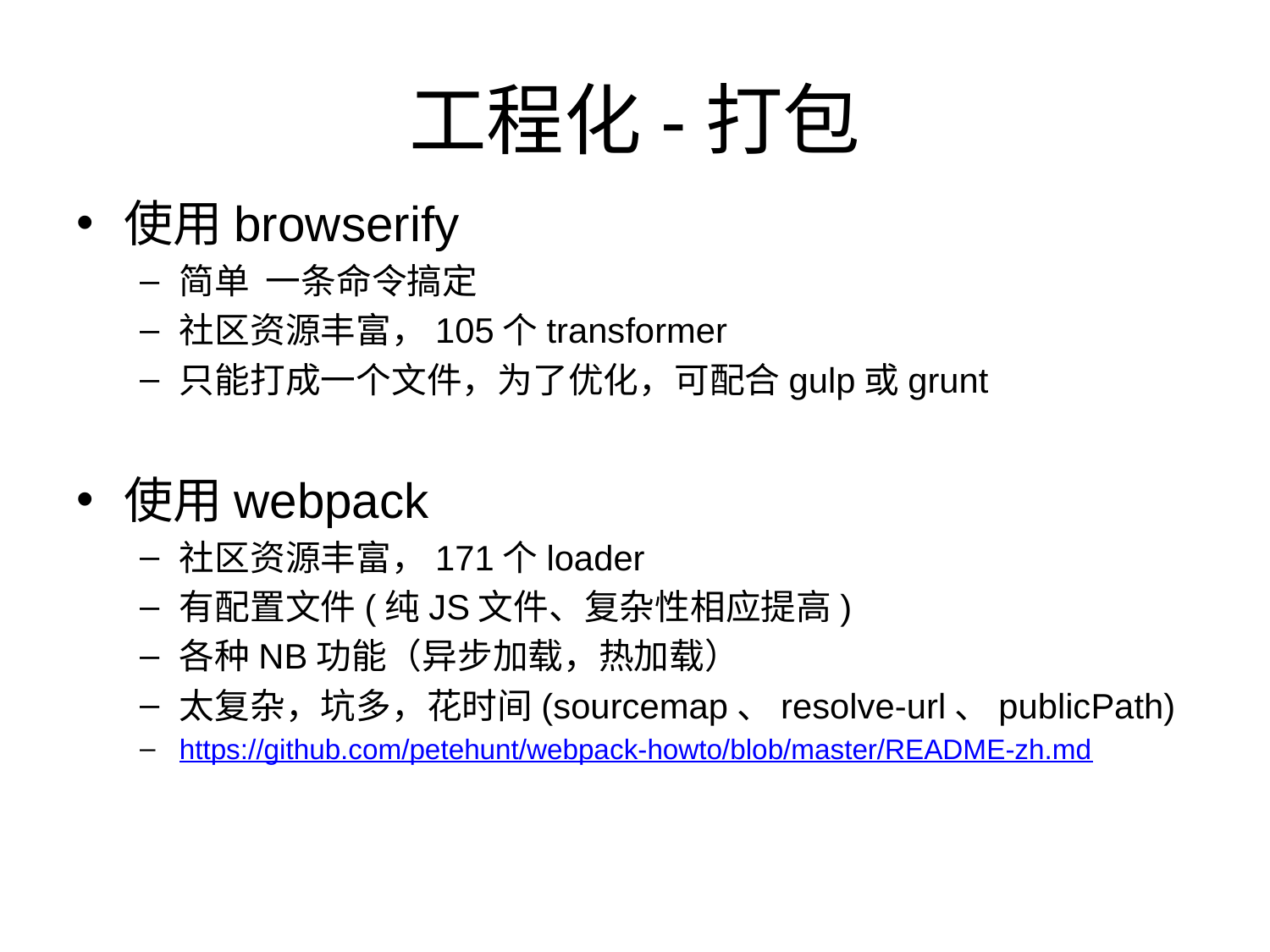

# 工程化-打包
使用browserify
简单  一条命令搞定
社区资源丰富，105个transformer
只能打成一个文件，为了优化，可配合gulp或grunt

使用webpack
社区资源丰富，171个loader
有配置文件(纯JS文件、复杂性相应提高)
各种NB功能（异步加载，热加载）
太复杂，坑多，花时间(sourcemap、resolve-url、publicPath)
https://github.com/petehunt/webpack-howto/blob/master/README-zh.md